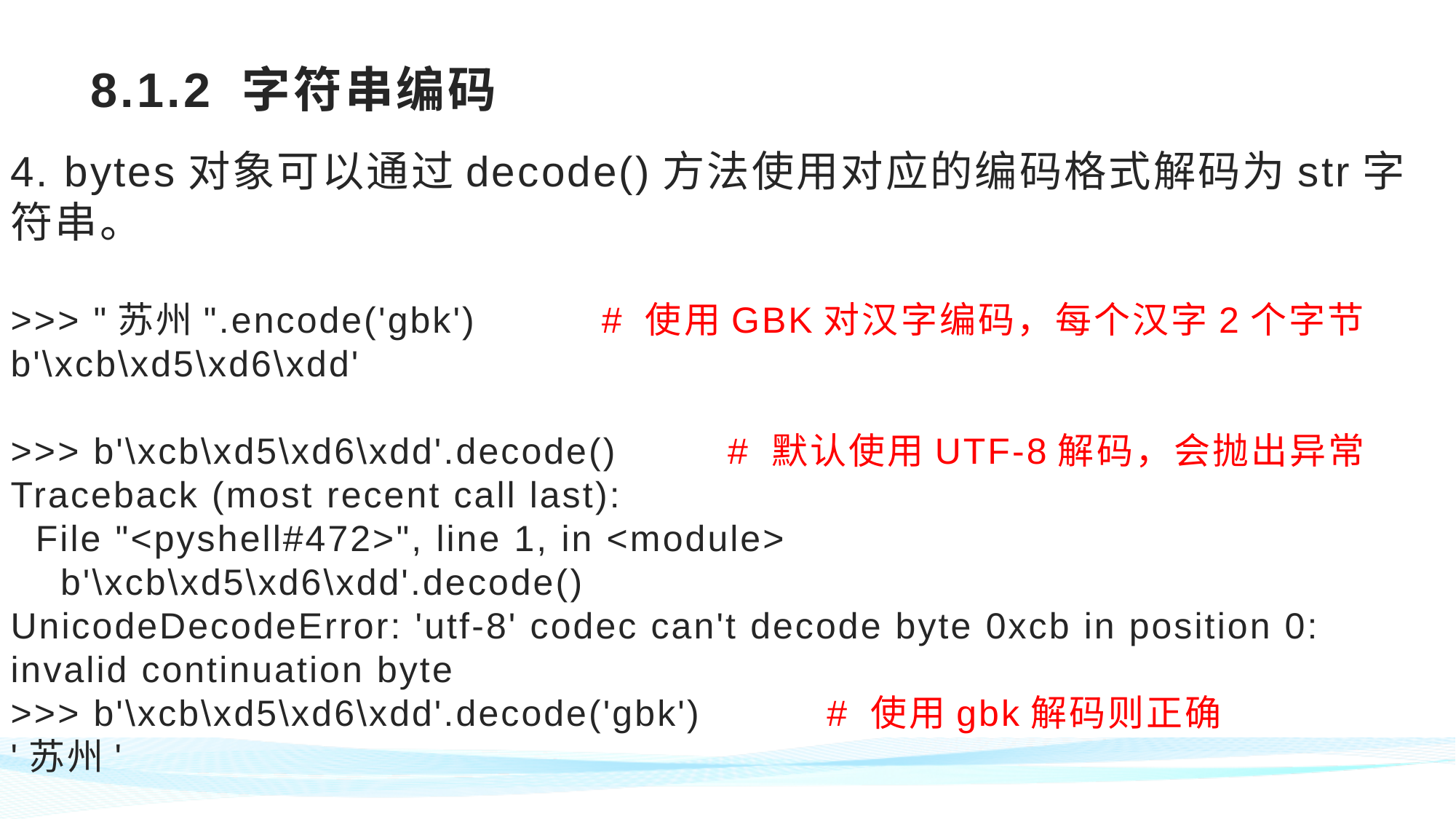

# 8.1.2 字符串编码
4. bytes对象可以通过decode()方法使用对应的编码格式解码为str字符串。

>>> "苏州".encode('gbk')          # 使用GBK对汉字编码，每个汉字2个字节
b'\xcb\xd5\xd6\xdd'

>>> b'\xcb\xd5\xd6\xdd'.decode()   	     # 默认使用UTF-8解码，会抛出异常
Traceback (most recent call last):
  File "<pyshell#472>", line 1, in <module>
    b'\xcb\xd5\xd6\xdd'.decode()
UnicodeDecodeError: 'utf-8' codec can't decode byte 0xcb in position 0: invalid continuation byte
>>> b'\xcb\xd5\xd6\xdd'.decode('gbk')          # 使用gbk解码则正确
'苏州'